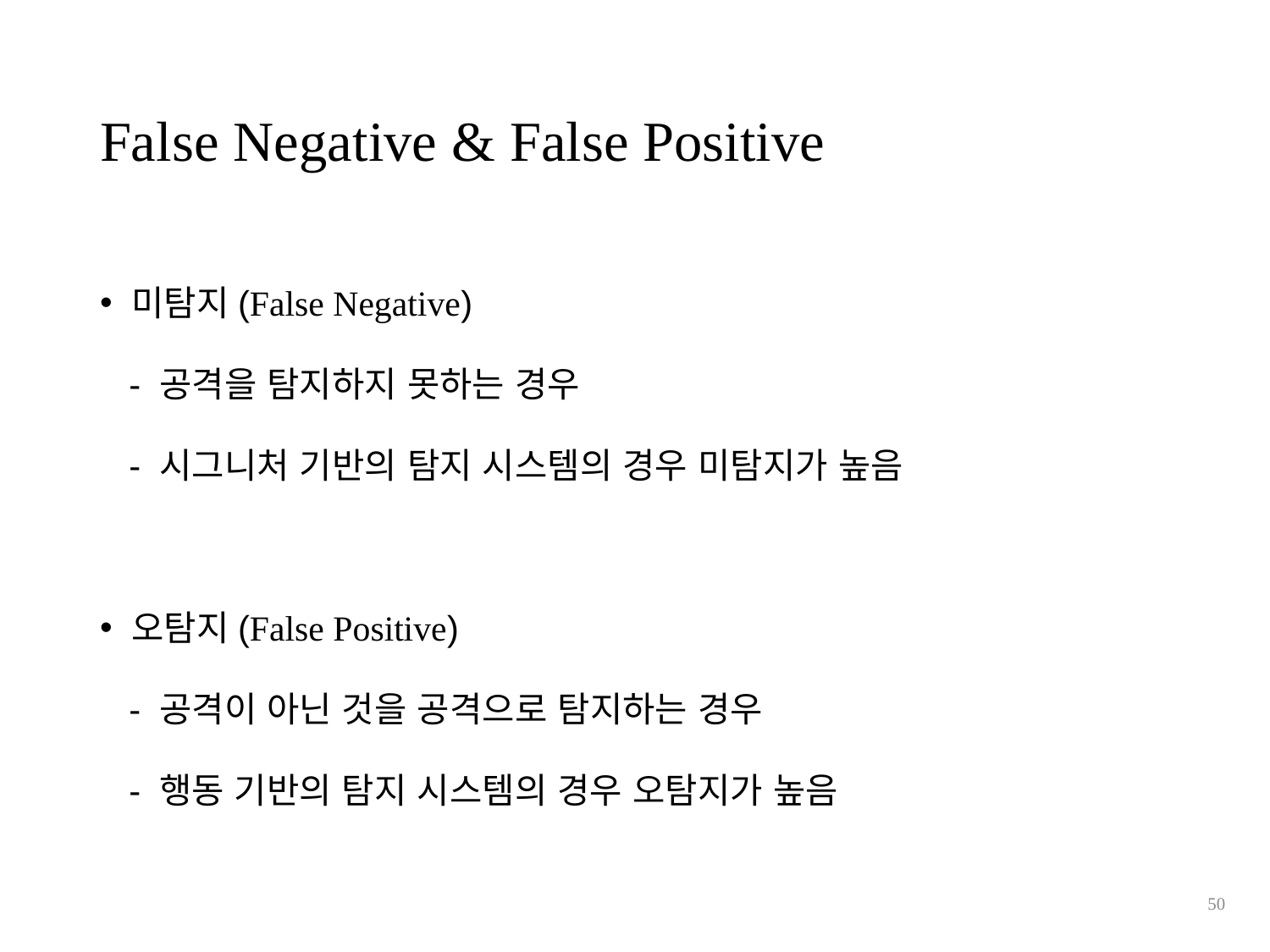

# False Negative & False Positive
미탐지(False Negative)
   - 공격을 탐지하지 못하는 경우
   - 시그니처 기반의 탐지 시스템의 경우 미탐지가 높음

오탐지(False Positive)
   - 공격이 아닌 것을 공격으로 탐지하는 경우
   - 행동 기반의 탐지 시스템의 경우 오탐지가 높음
50